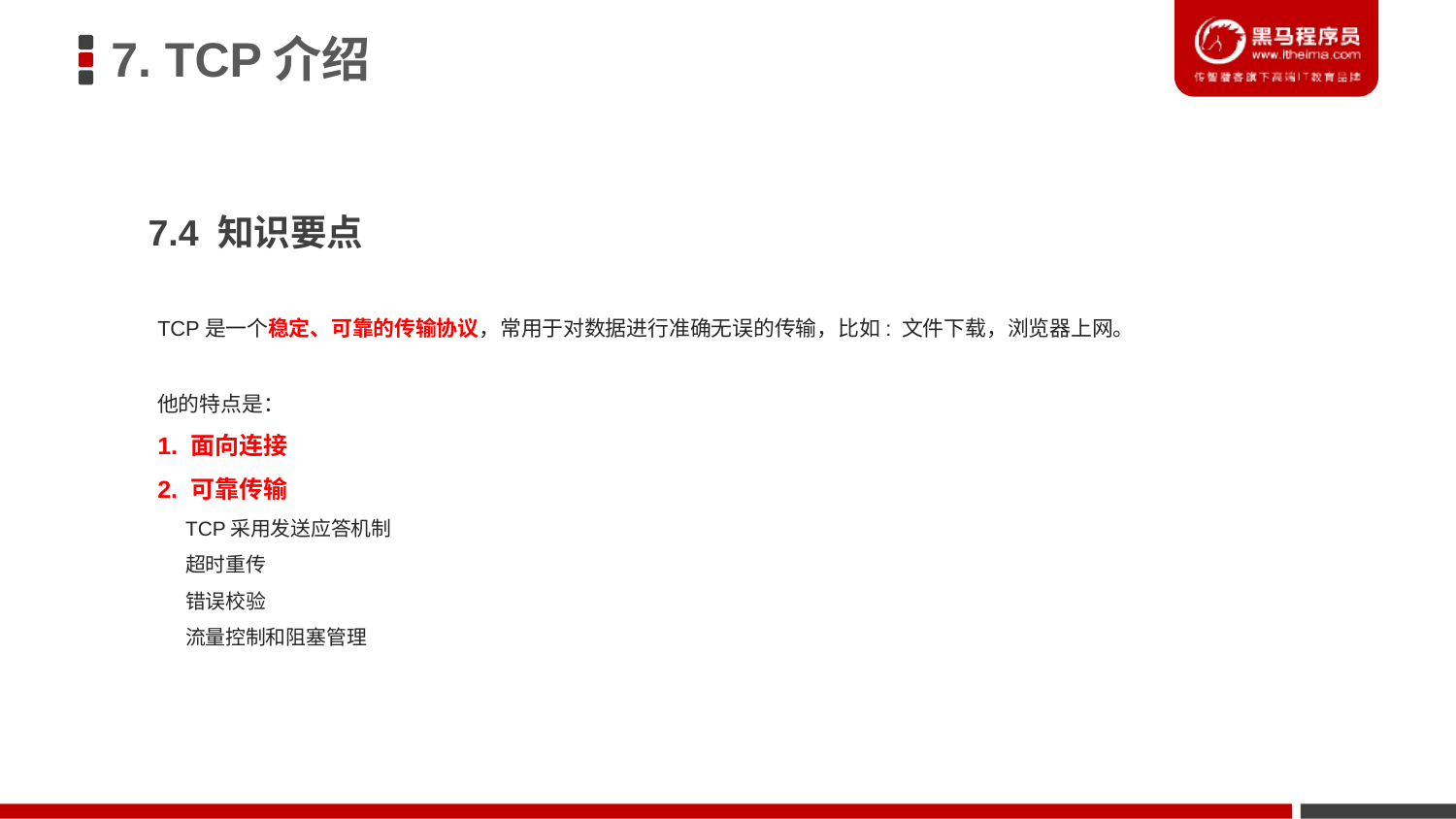

7. TCP介绍
7.4 知识要点
TCP是一个稳定、可靠的传输协议，常用于对数据进行准确无误的传输，比如: 文件下载，浏览器上网。

他的特点是：
1. 面向连接
2. 可靠传输
     TCP采用发送应答机制
     超时重传
     错误校验
     流量控制和阻塞管理